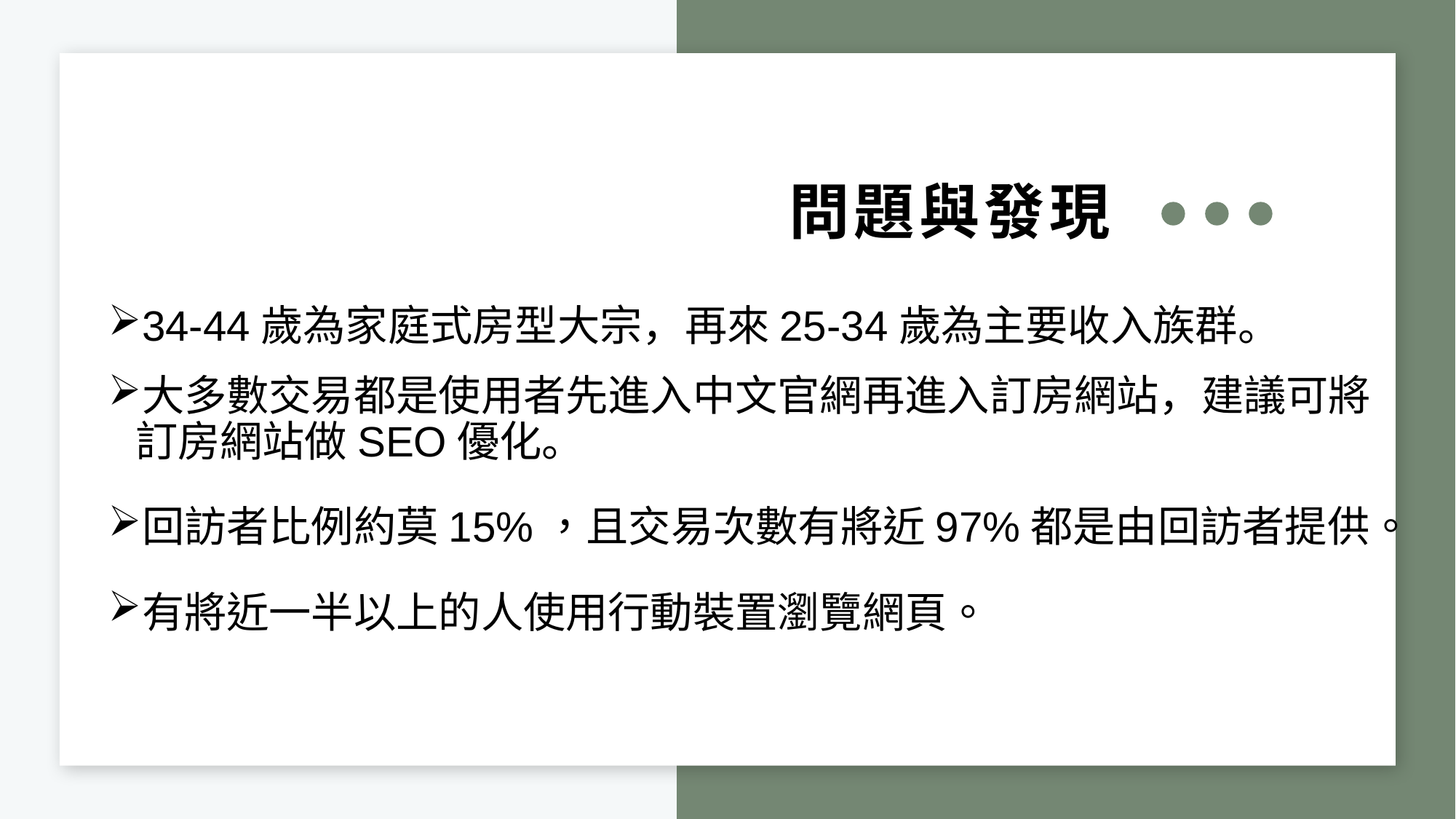

問題與發現

34-44歲為家庭式房型大宗，再來25-34歲為主要收入族群。
大多數交易都是使用者先進入中文官網再進入訂房網站，建議可將訂房網站做SEO優化。
回訪者比例約莫15%，且交易次數有將近97%都是由回訪者提供。
有將近一半以上的人使用行動裝置瀏覽網頁。